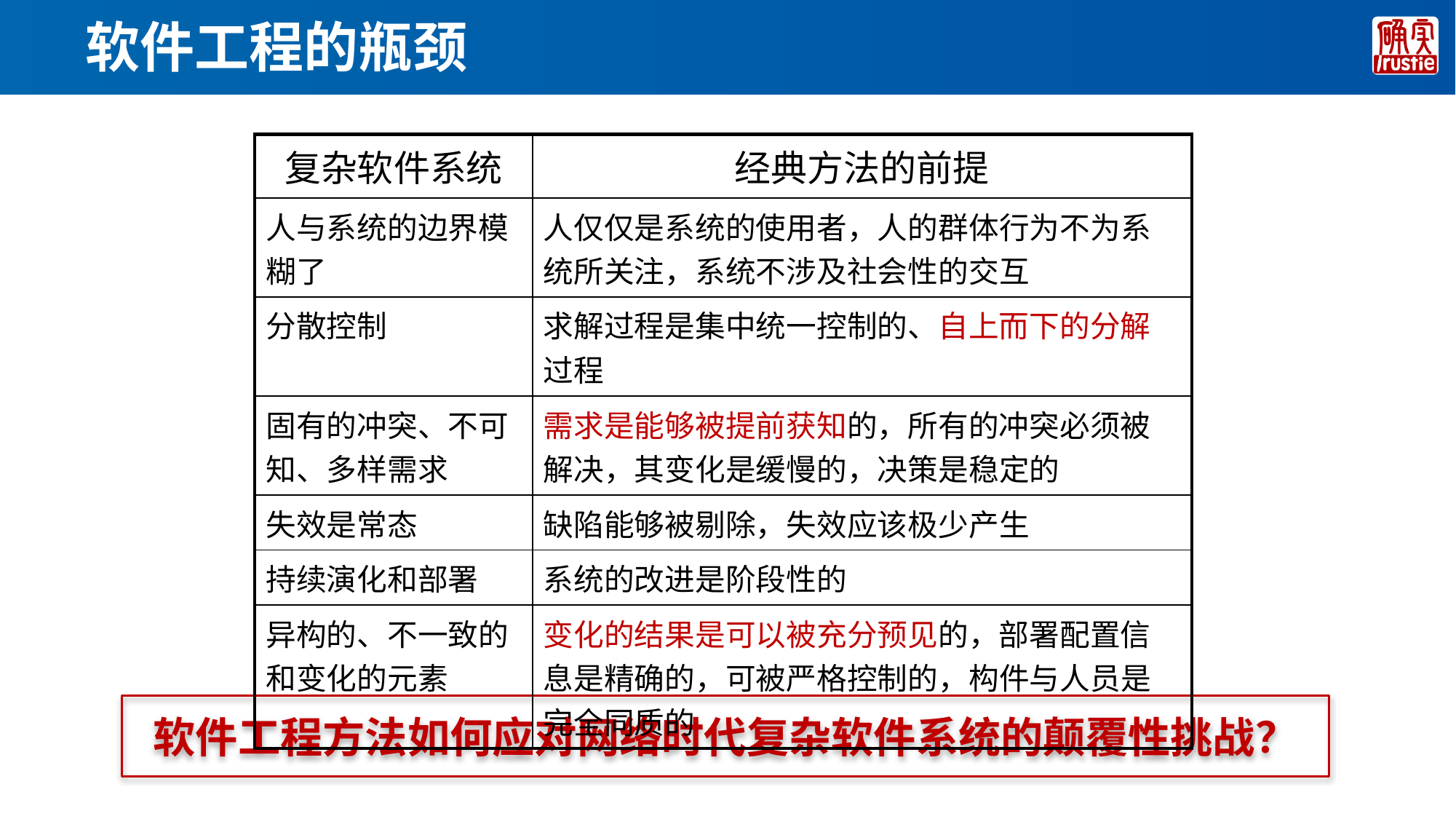

# 软件工程的瓶颈
| 复杂软件系统 | 经典方法的前提 |
| --- | --- |
| 人与系统的边界模糊了 | 人仅仅是系统的使用者，人的群体行为不为系统所关注，系统不涉及社会性的交互 |
| 分散控制 | 求解过程是集中统一控制的、自上而下的分解过程 |
| 固有的冲突、不可知、多样需求 | 需求是能够被提前获知的，所有的冲突必须被解决，其变化是缓慢的，决策是稳定的 |
| 失效是常态 | 缺陷能够被剔除，失效应该极少产生 |
| 持续演化和部署 | 系统的改进是阶段性的 |
| 异构的、不一致的和变化的元素 | 变化的结果是可以被充分预见的，部署配置信息是精确的，可被严格控制的，构件与人员是完全同质的 |
软件工程方法如何应对网络时代复杂软件系统的颠覆性挑战？